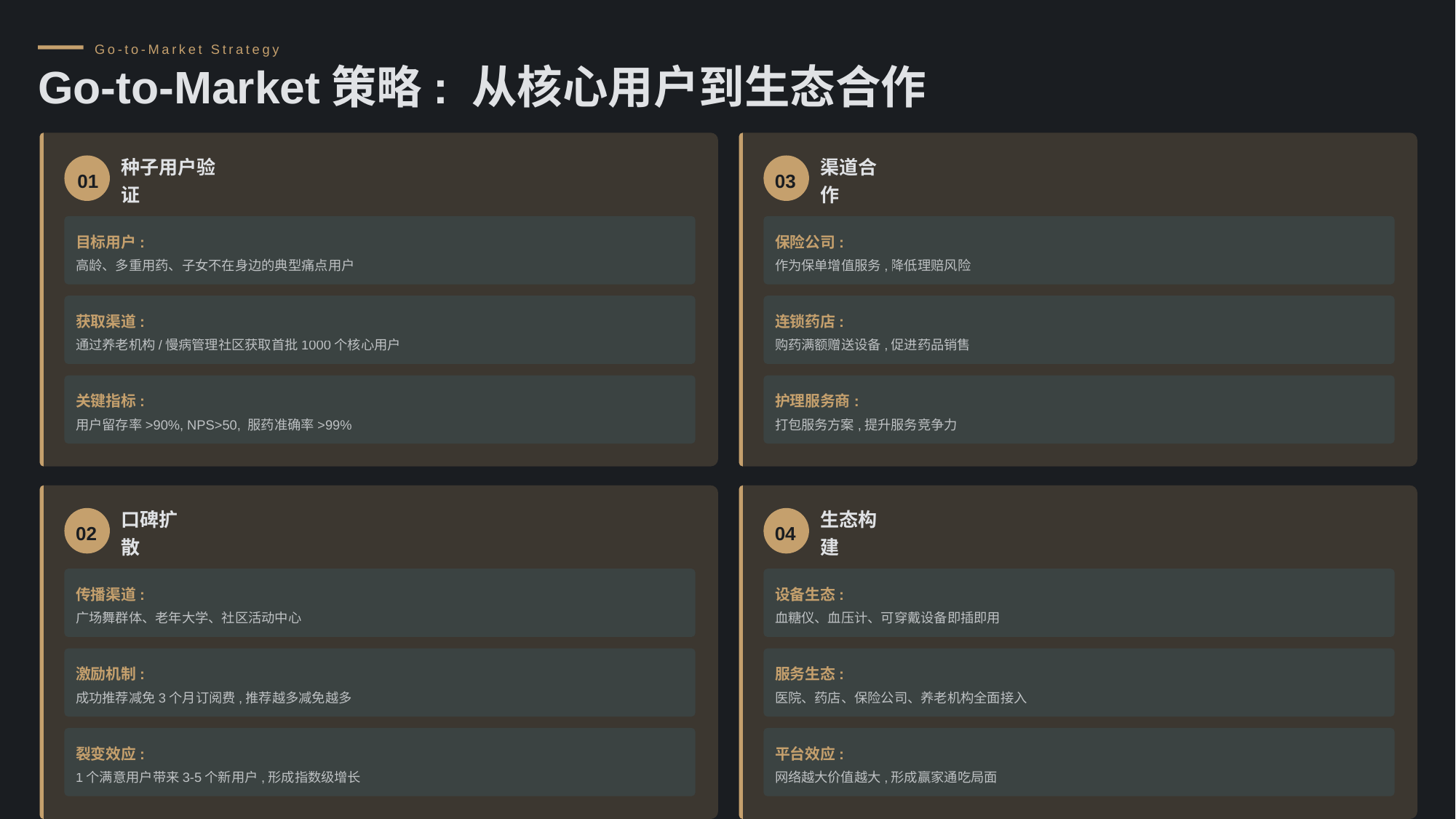

Go-to-Market Strategy

Go-to-Market策略: 从核心用户到生态合作

01
种子用户验证
03
渠道合作

目标用户:
保险公司:
高龄、多重用药、子女不在身边的典型痛点用户
作为保单增值服务,降低理赔风险

获取渠道:
连锁药店:
通过养老机构/慢病管理社区获取首批1000个核心用户
购药满额赠送设备,促进药品销售

关键指标:
护理服务商:
用户留存率>90%, NPS>50, 服药准确率>99%
打包服务方案,提升服务竞争力

02
口碑扩散
04
生态构建

传播渠道:
设备生态:
广场舞群体、老年大学、社区活动中心
血糖仪、血压计、可穿戴设备即插即用

激励机制:
服务生态:
成功推荐减免3个月订阅费,推荐越多减免越多
医院、药店、保险公司、养老机构全面接入

裂变效应:
平台效应:
1个满意用户带来3-5个新用户,形成指数级增长
网络越大价值越大,形成赢家通吃局面

1K
100K
1M
用户增长路径

第1年
第3年
第5年